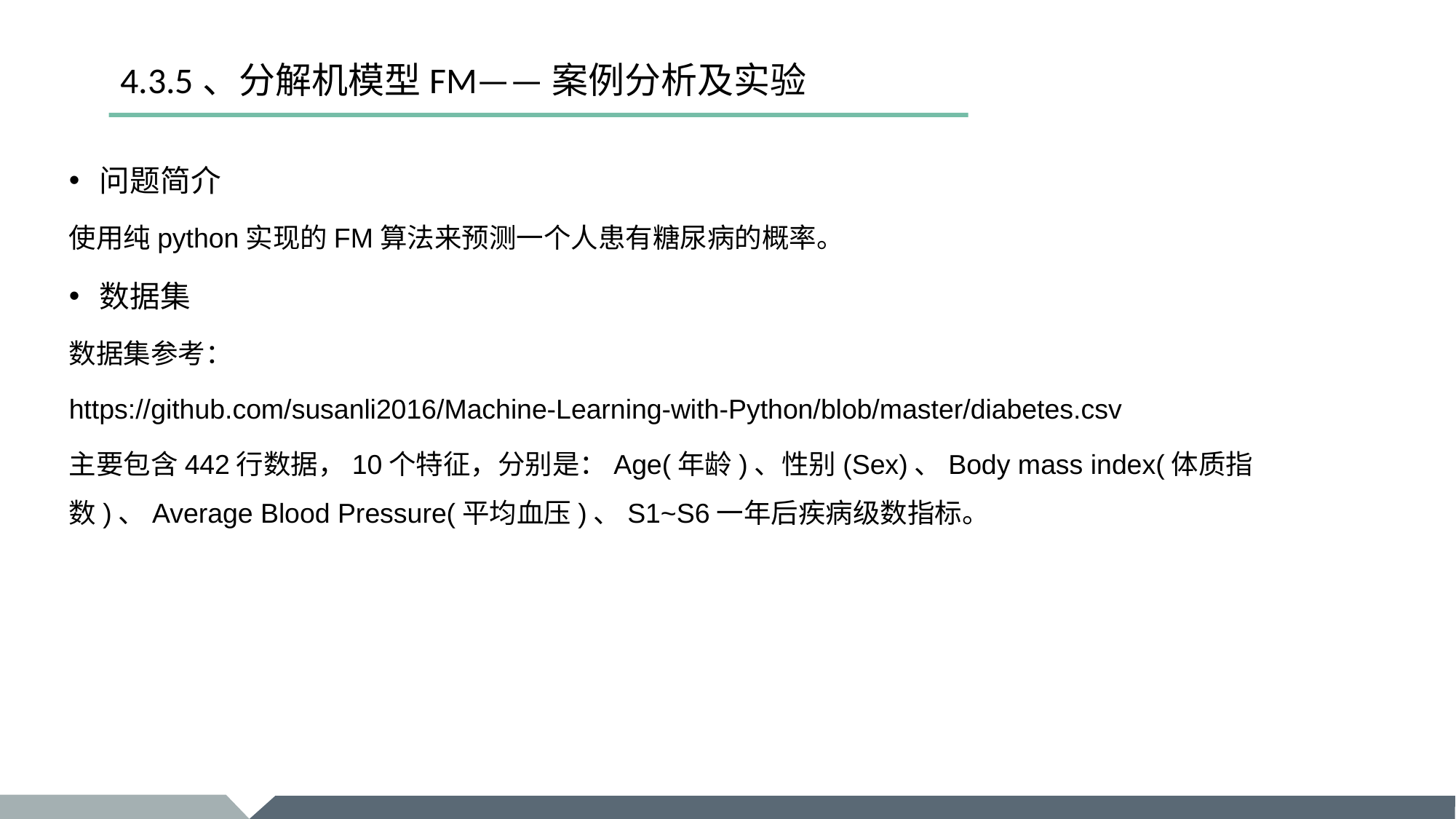

# 4.3.5、分解机模型FM——案例分析及实验
问题简介
使用纯python实现的FM算法来预测一个人患有糖尿病的概率。
数据集
数据集参考：
https://github.com/susanli2016/Machine-Learning-with-Python/blob/master/diabetes.csv
主要包含442行数据，10个特征，分别是：Age(年龄)、性别(Sex)、Body mass index(体质指数)、Average Blood Pressure(平均血压)、S1~S6一年后疾病级数指标。